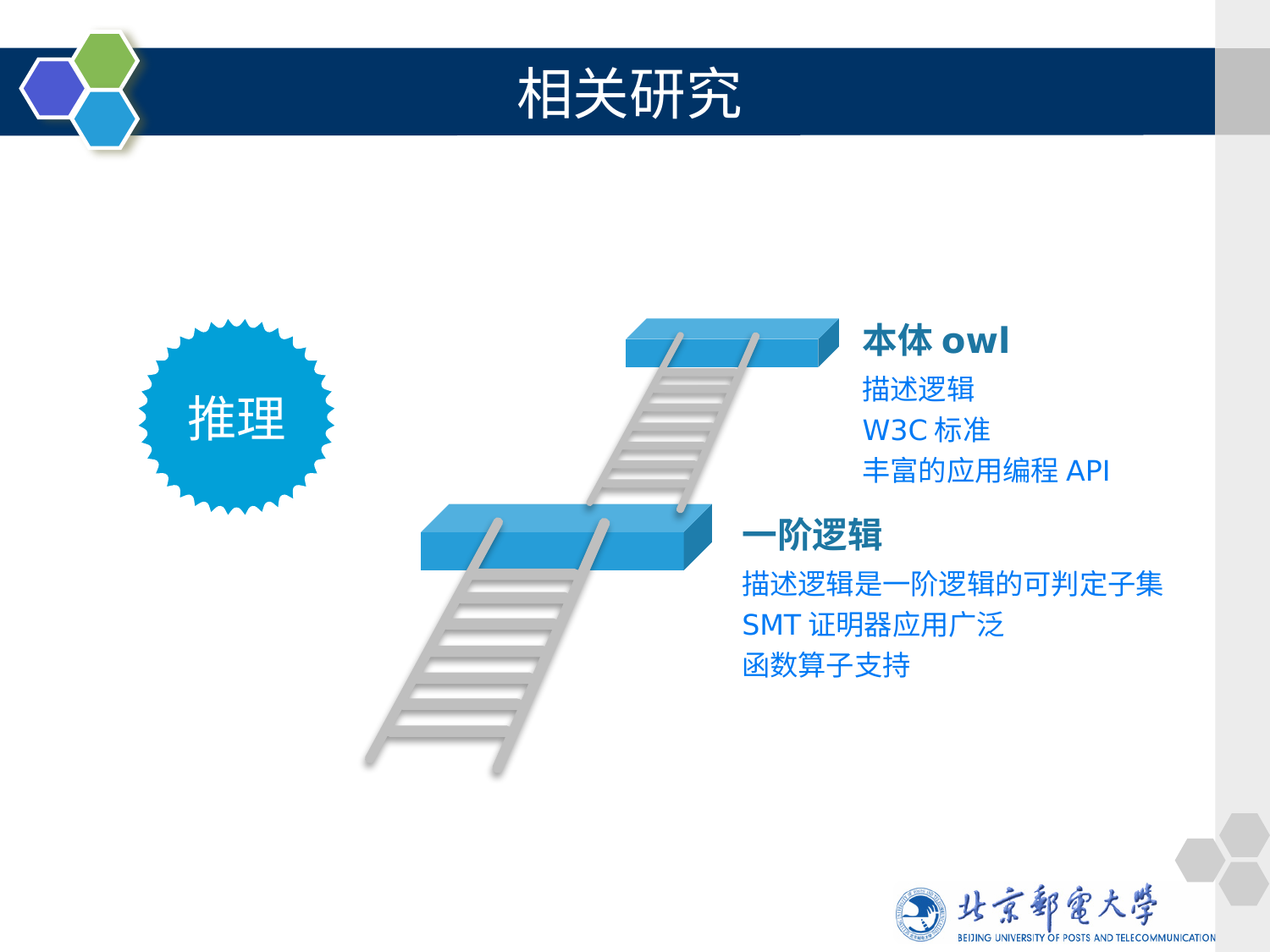

# 相关研究
本体owl
推理

描述逻辑
W3C标准
丰富的应用编程API

一阶逻辑

描述逻辑是一阶逻辑的可判定子集
SMT证明器应用广泛
函数算子支持